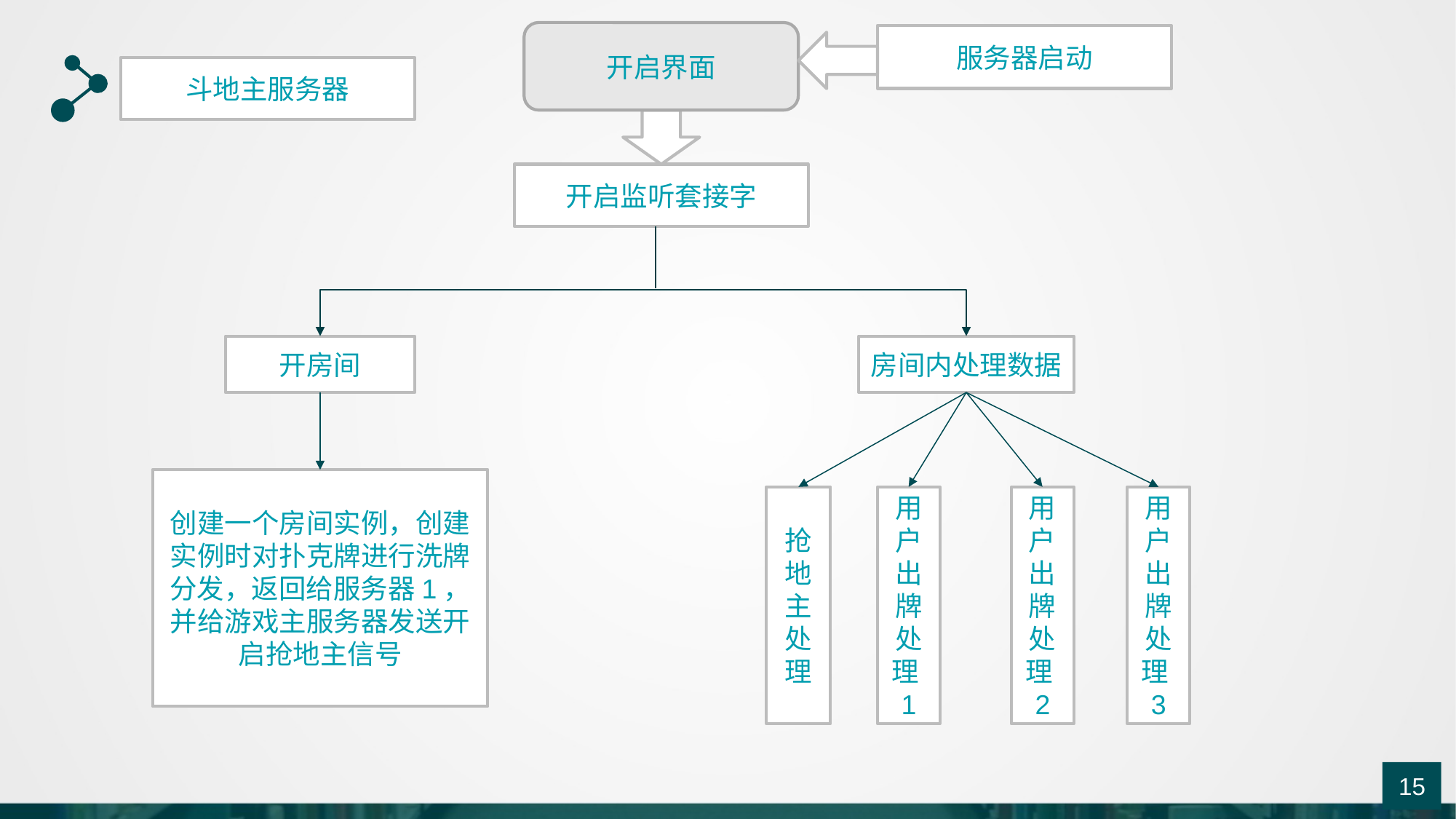

开启界面
服务器启动

斗地主服务器

开启监听套接字
开房间
房间内处理数据
创建一个房间实例，创建实例时对扑克牌进行洗牌分发，返回给服务器1，并给游戏主服务器发送开启抢地主信号
抢地主处理
用户出牌处理1
用户出牌处理2
用户出牌处理3